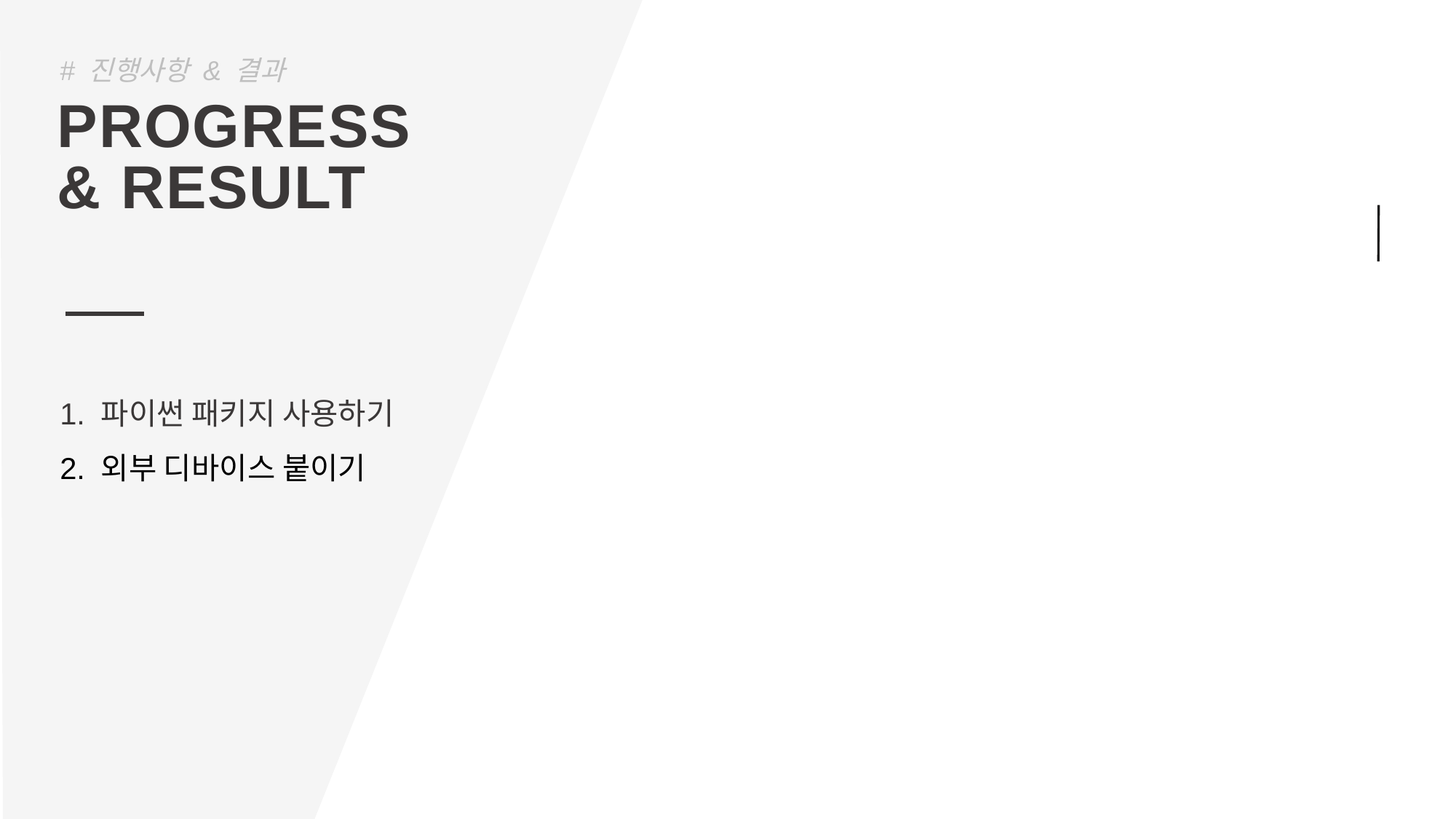

# 진행사항 & 결과
PROGRESS
& RESULT
3

파이썬 패키지 사용하기
외부 디바이스 붙이기